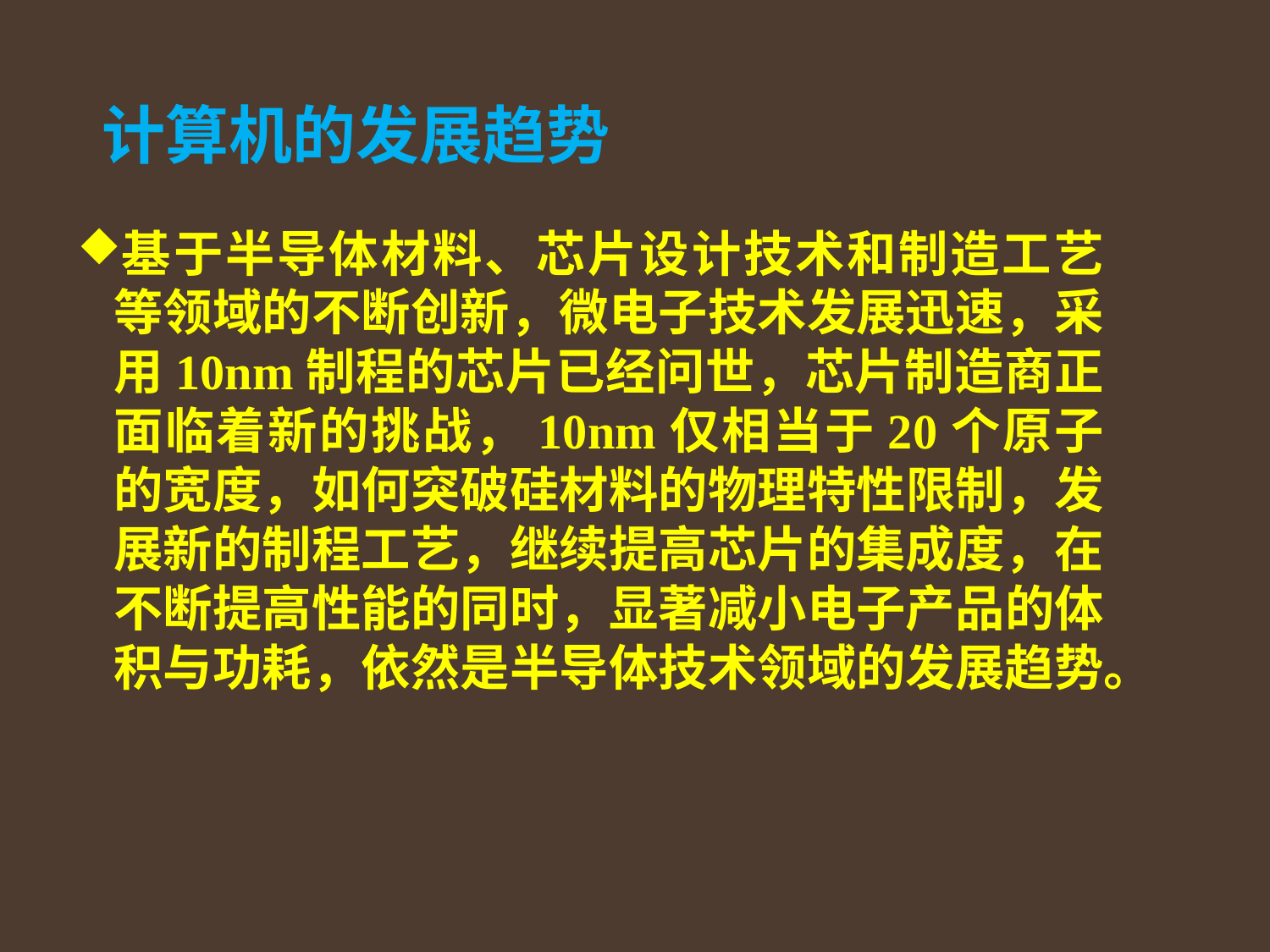

计算机的发展趋势
基于半导体材料、芯片设计技术和制造工艺等领域的不断创新，微电子技术发展迅速，采用10nm制程的芯片已经问世，芯片制造商正面临着新的挑战，10nm仅相当于20个原子的宽度，如何突破硅材料的物理特性限制，发展新的制程工艺，继续提高芯片的集成度，在不断提高性能的同时，显著减小电子产品的体积与功耗，依然是半导体技术领域的发展趋势。